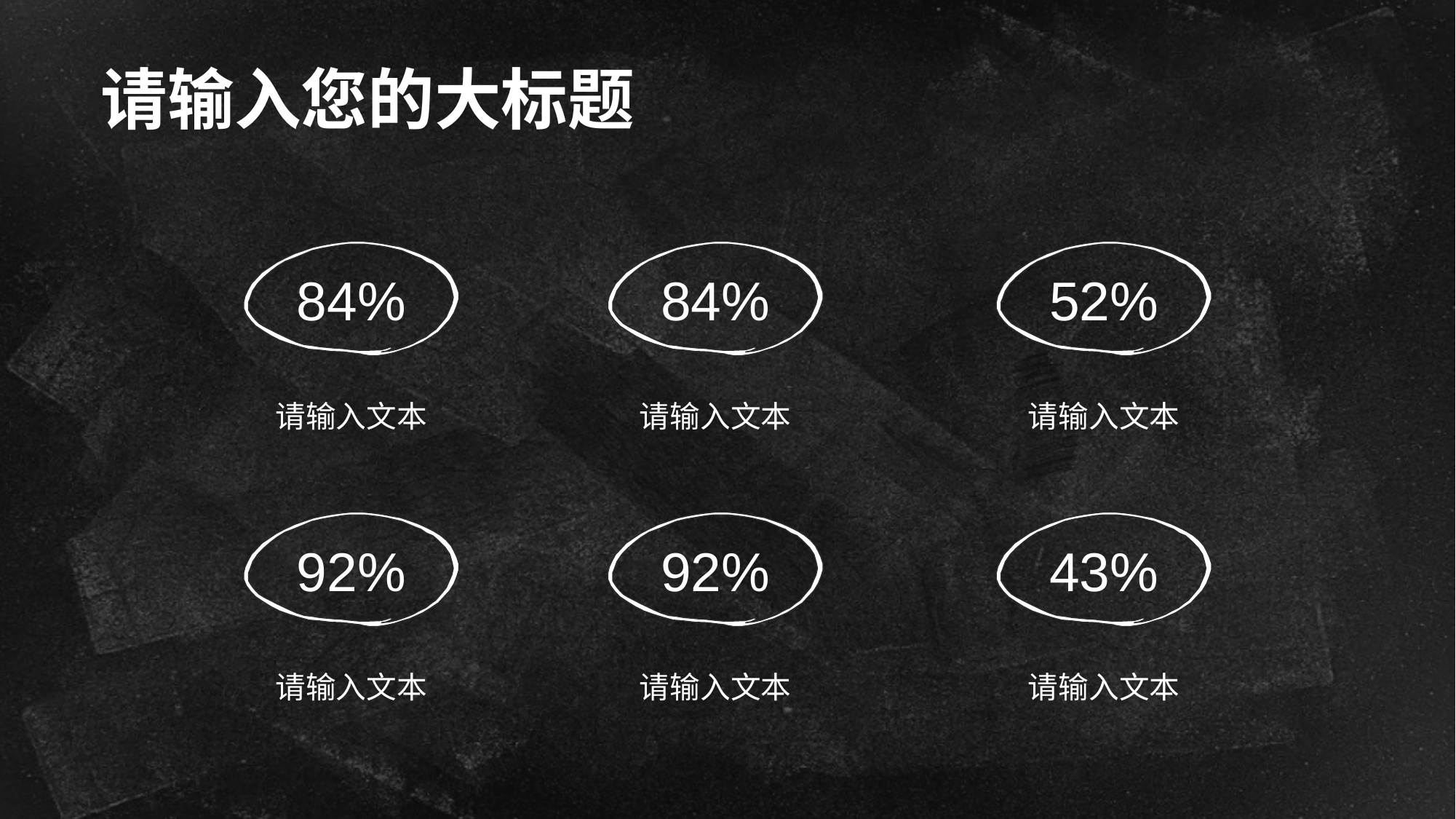

# 请输入您的大标题
84%
84%
52%
请输入文本
请输入文本
请输入文本
92%
92%
43%
请输入文本
请输入文本
请输入文本